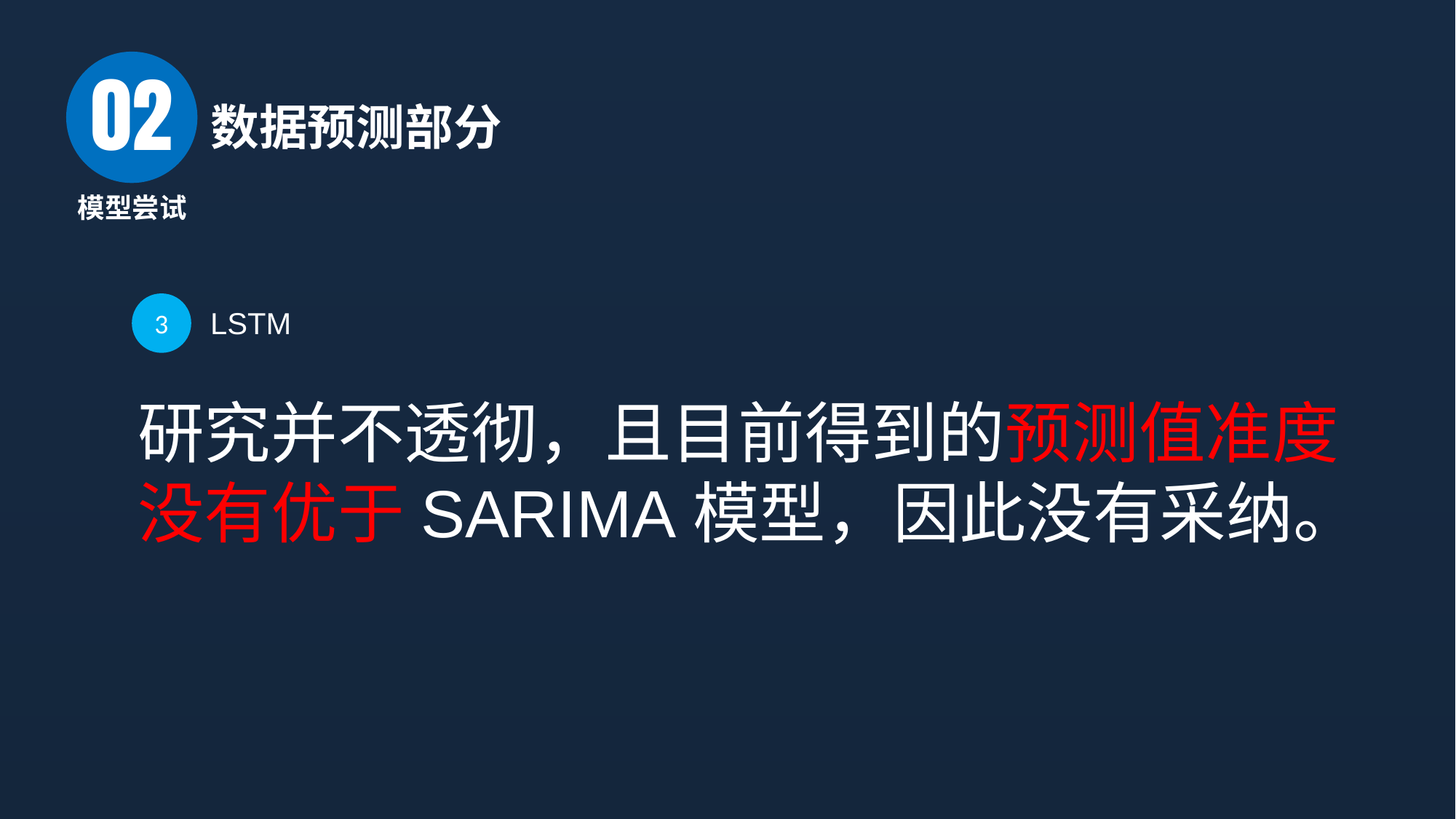

02
数据预测部分
模型尝试
3
   LSTM
研究并不透彻，且目前得到的预测值准度
没有优于SARIMA模型，因此没有采纳。